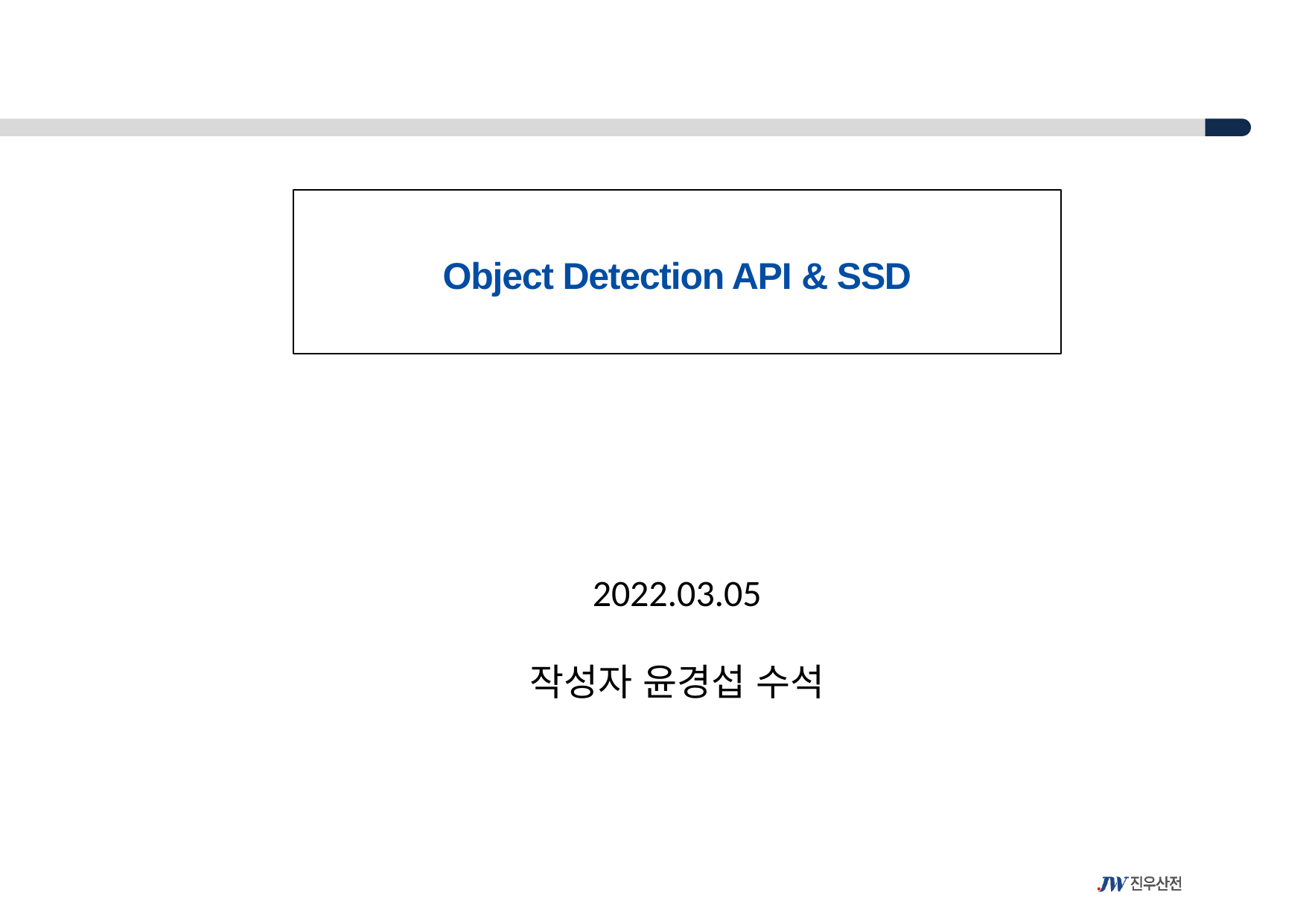

Object Detection API & SSD
2022.03.05

작성자 윤경섭 수석